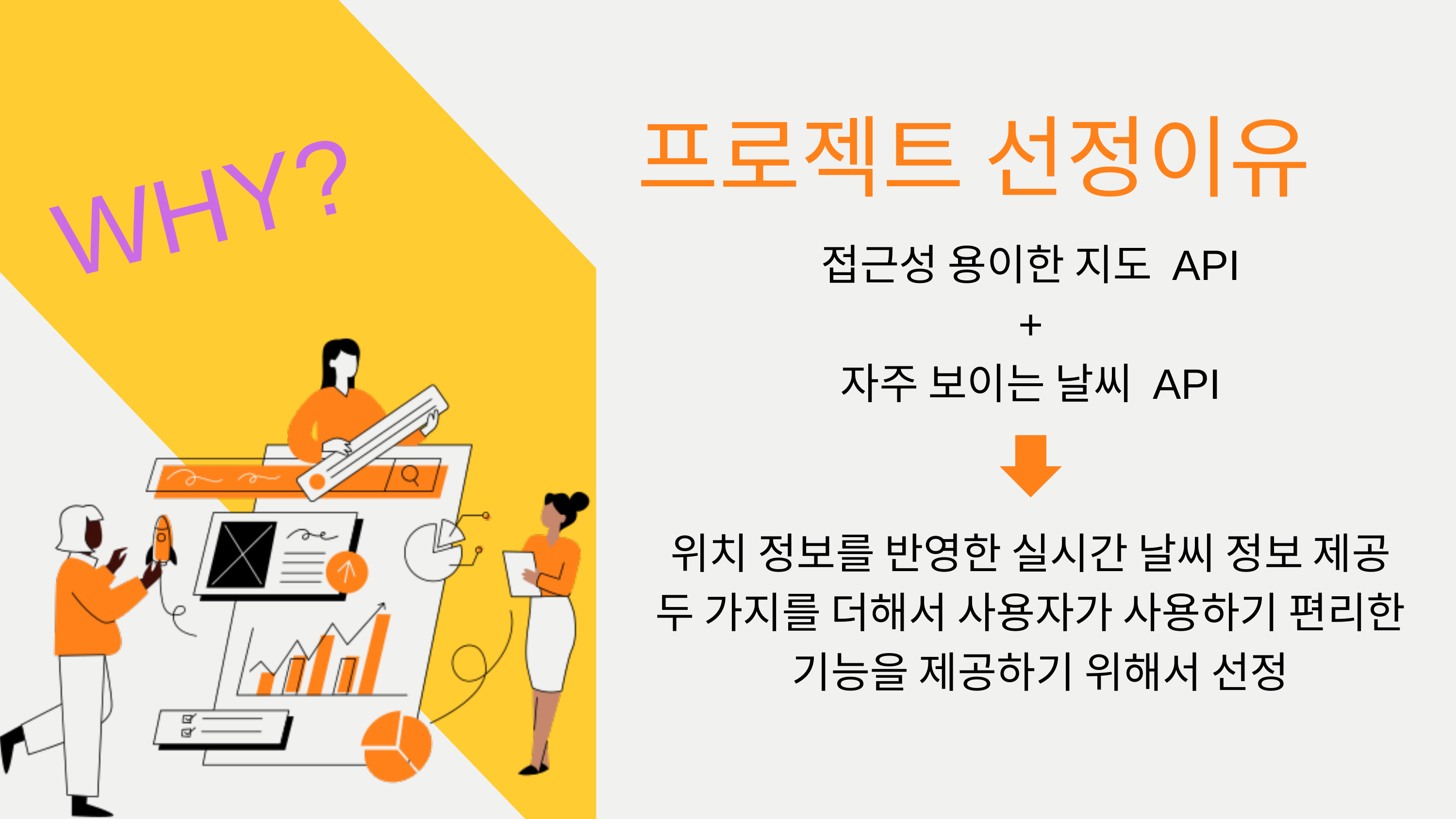

프로젝트 선정이유
WHY?
접근성 용이한 지도 API
+
자주 보이는 날씨 API

위치 정보를 반영한 실시간 날씨 정보 제공
두 가지를 더해서 사용자가 사용하기 편리한
 기능을 제공하기 위해서 선정